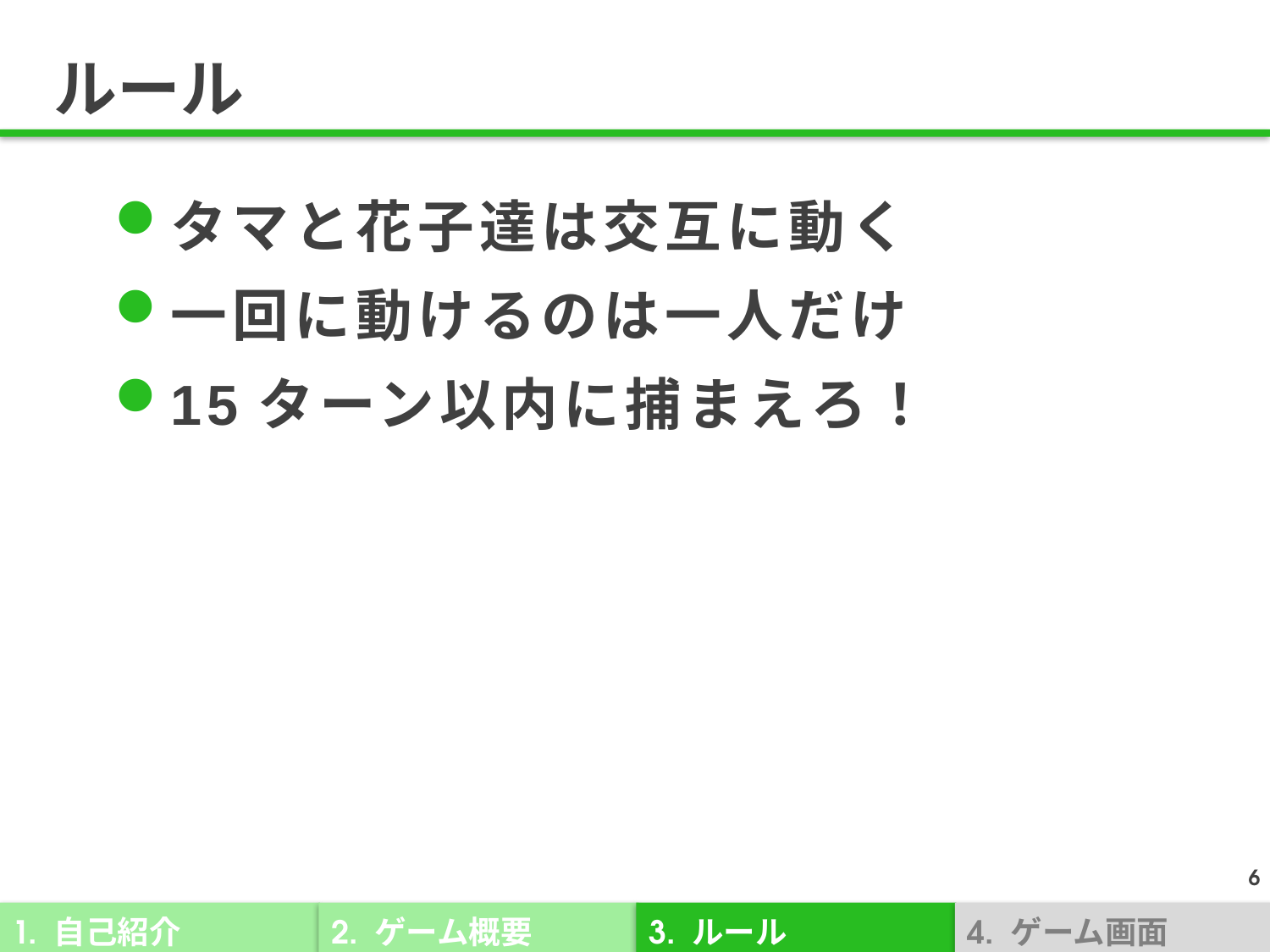

# ルール
タマと花子達は交互に動く
一回に動けるのは一人だけ
15ターン以内に捕まえろ！
6